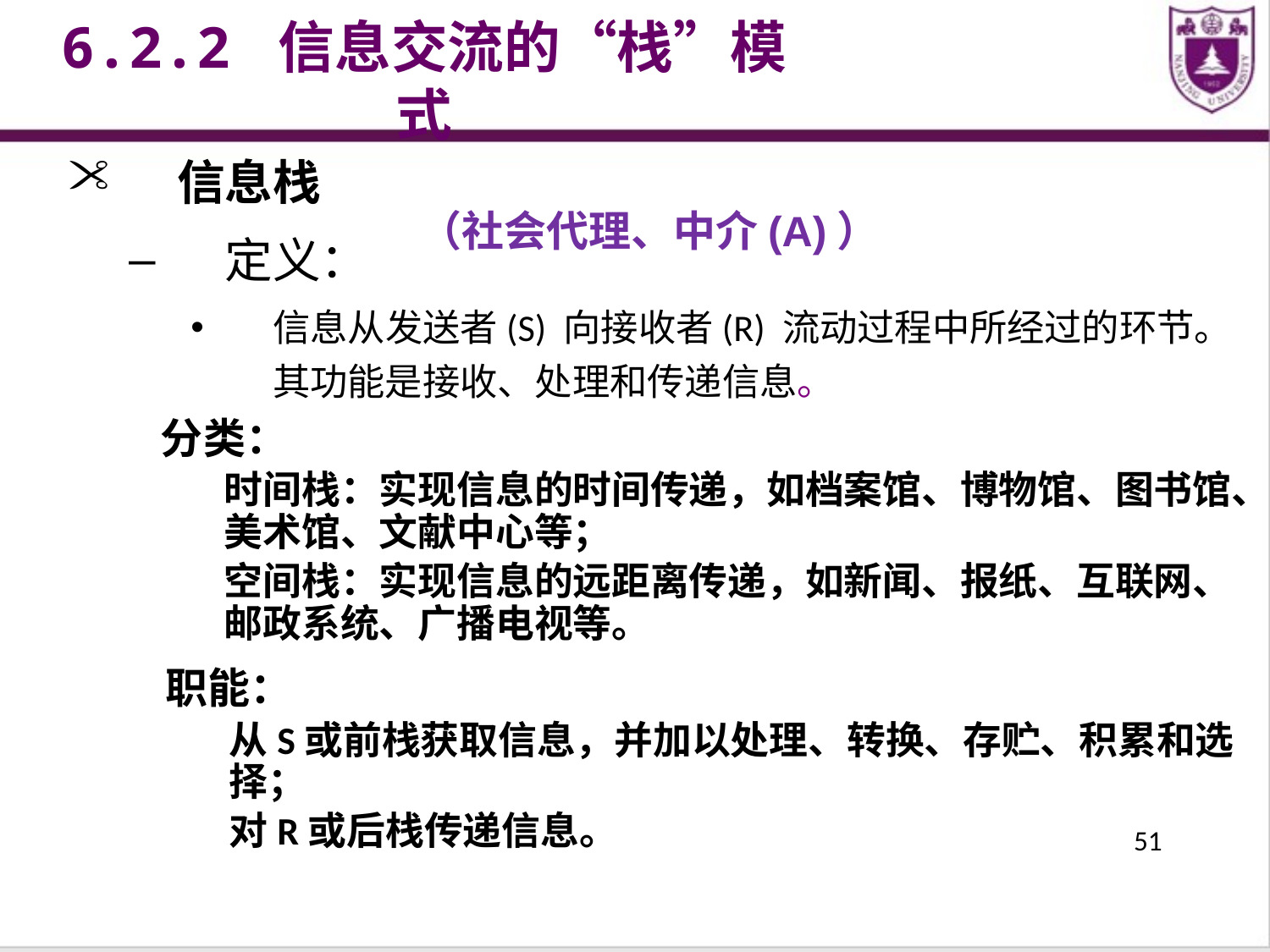

6.2.2 信息交流的“栈”模式
信息栈
定义：
信息从发送者(S) 向接收者(R) 流动过程中所经过的环节。其功能是接收、处理和传递信息。
（社会代理、中介(A)）
分类：
时间栈：实现信息的时间传递，如档案馆、博物馆、图书馆、美术馆、文献中心等；
空间栈：实现信息的远距离传递，如新闻、报纸、互联网、邮政系统、广播电视等。
职能：
从S或前栈获取信息，并加以处理、转换、存贮、积累和选择；
对R或后栈传递信息。
51